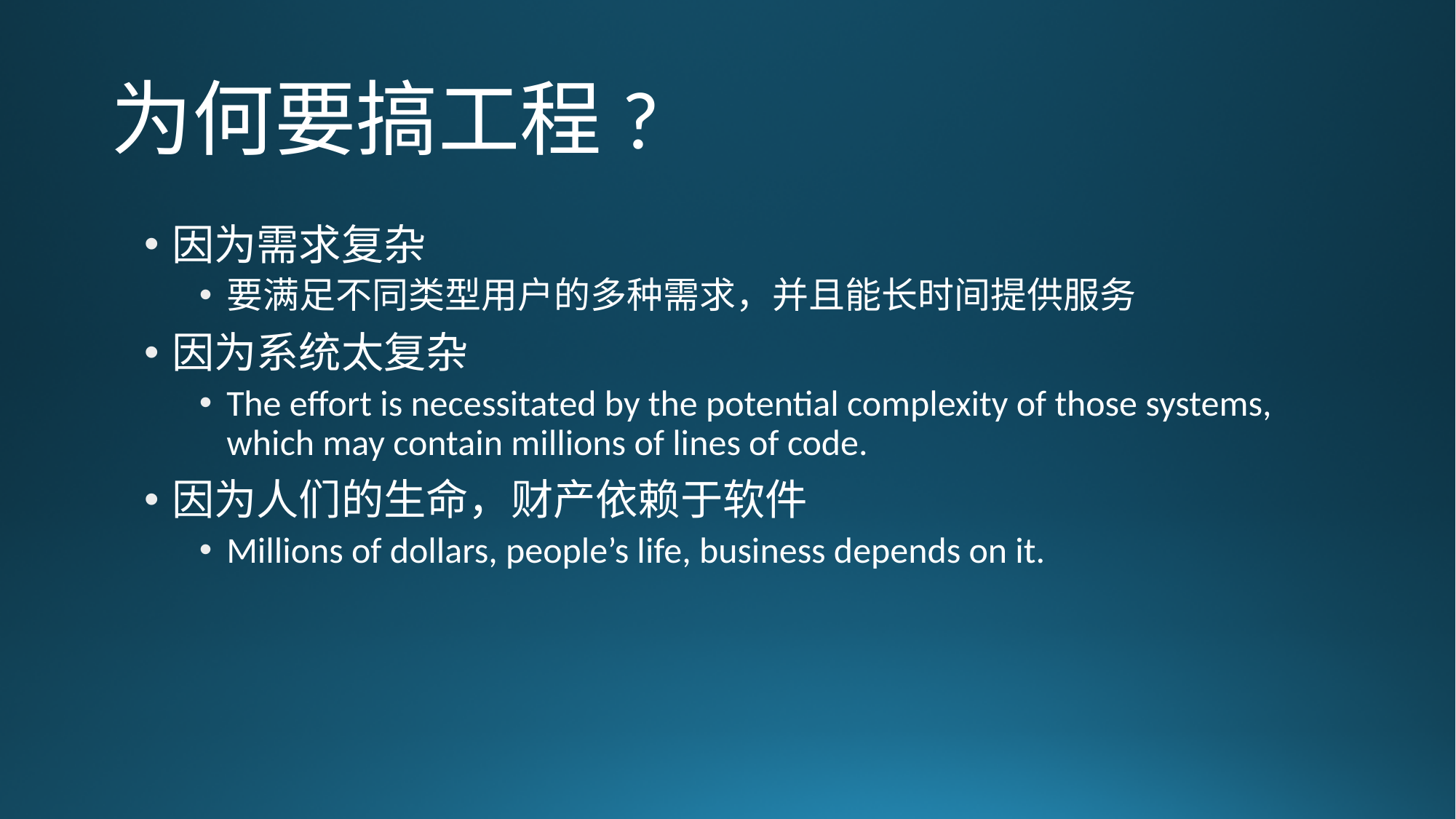

# 为何要搞工程?
因为需求复杂
要满足不同类型用户的多种需求，并且能长时间提供服务
因为系统太复杂
The effort is necessitated by the potential complexity of those systems, which may contain millions of lines of code.
因为人们的生命，财产依赖于软件
Millions of dollars, people’s life, business depends on it.